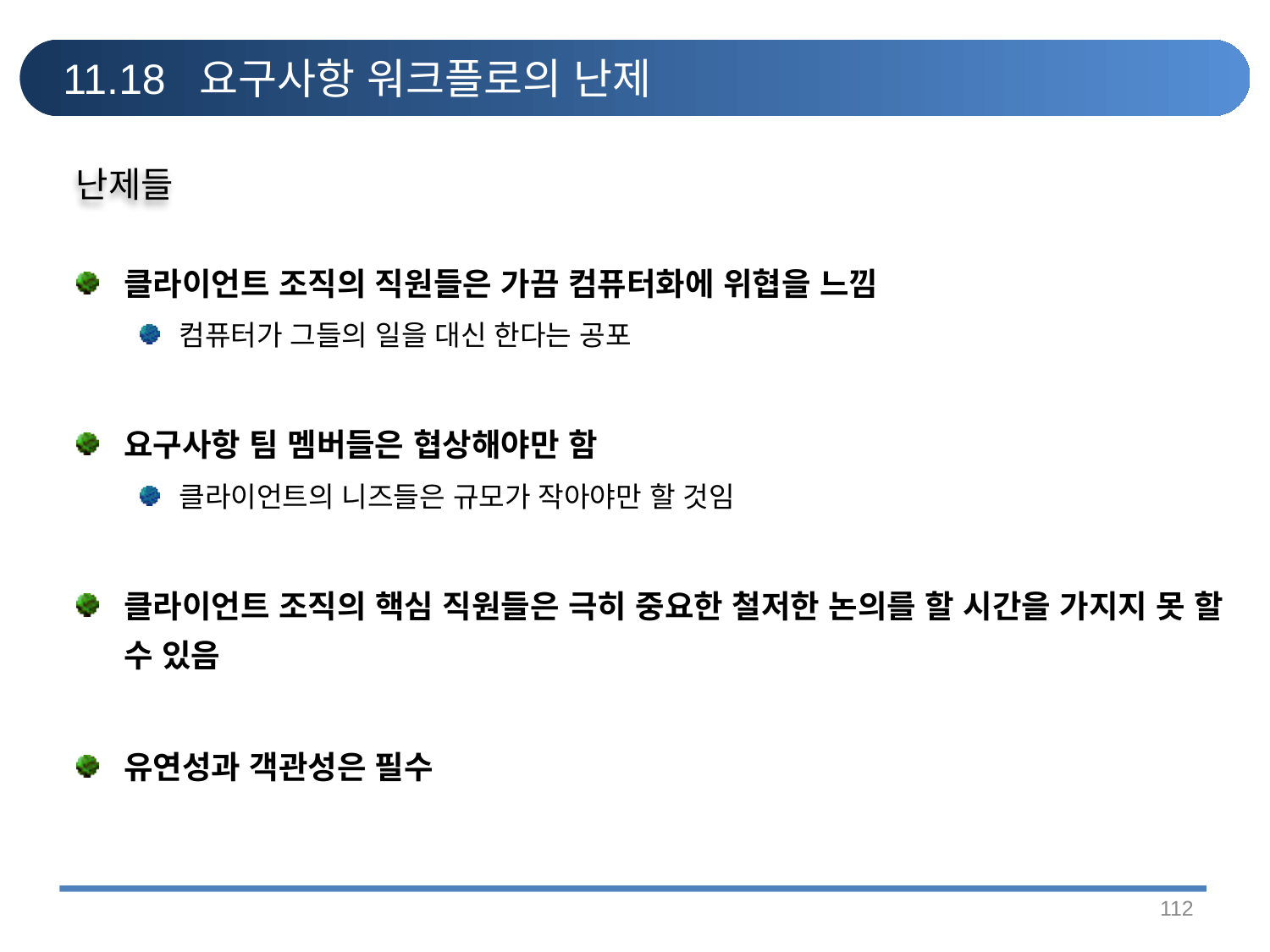

# 11.18  요구사항 워크플로의 난제
난제들
클라이언트 조직의 직원들은 가끔 컴퓨터화에 위협을 느낌
컴퓨터가 그들의 일을 대신 한다는 공포

요구사항 팀 멤버들은 협상해야만 함
클라이언트의 니즈들은 규모가 작아야만 할 것임

클라이언트 조직의 핵심 직원들은 극히 중요한 철저한 논의를 할 시간을 가지지 못 할 수 있음

유연성과 객관성은 필수

112